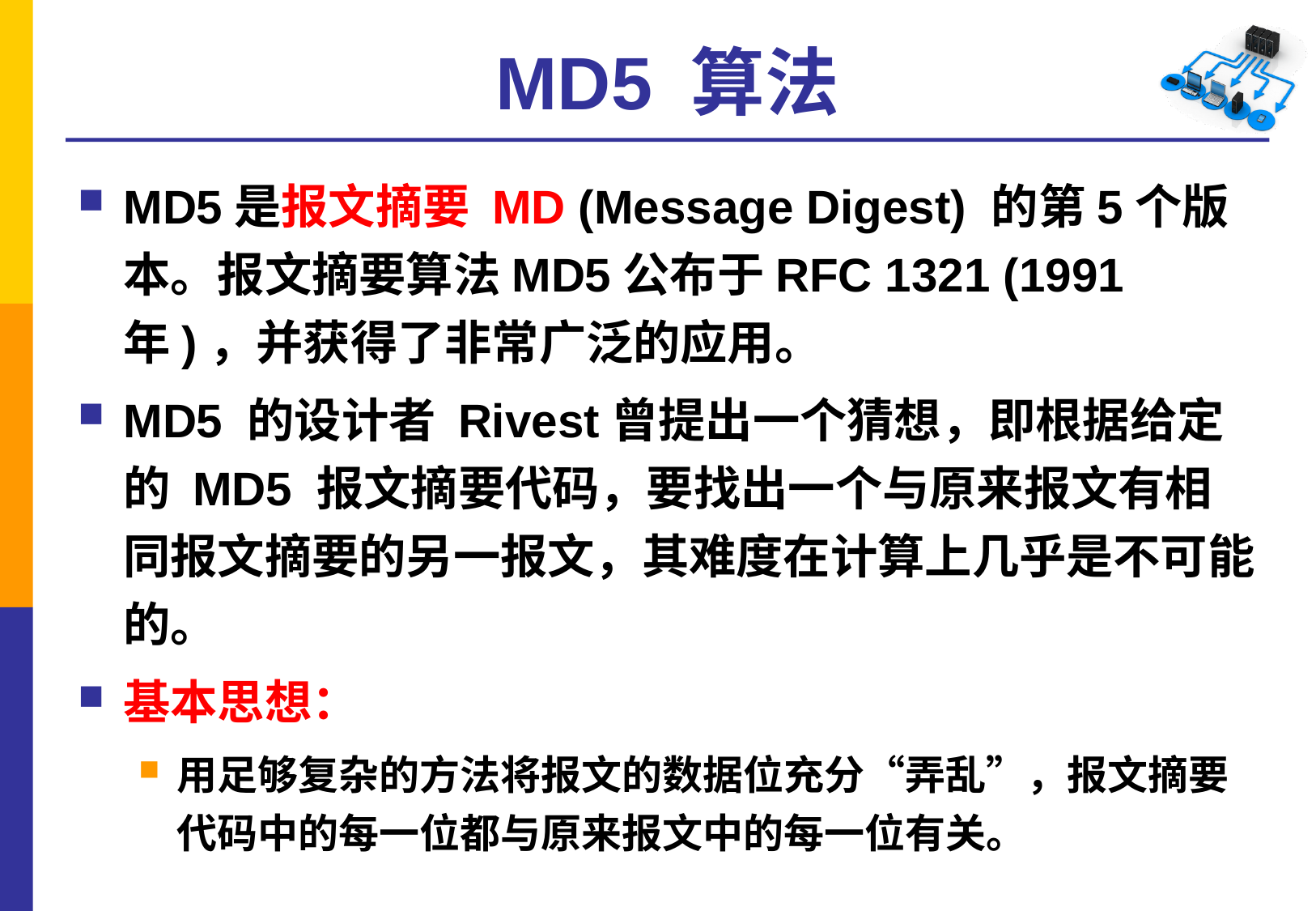

# MD5 算法
MD5是报文摘要 MD (Message Digest) 的第5个版本。报文摘要算法MD5公布于RFC 1321 (1991年)，并获得了非常广泛的应用。
MD5 的设计者 Rivest曾提出一个猜想，即根据给定的 MD5 报文摘要代码，要找出一个与原来报文有相同报文摘要的另一报文，其难度在计算上几乎是不可能的。
基本思想：
用足够复杂的方法将报文的数据位充分“弄乱”，报文摘要代码中的每一位都与原来报文中的每一位有关。